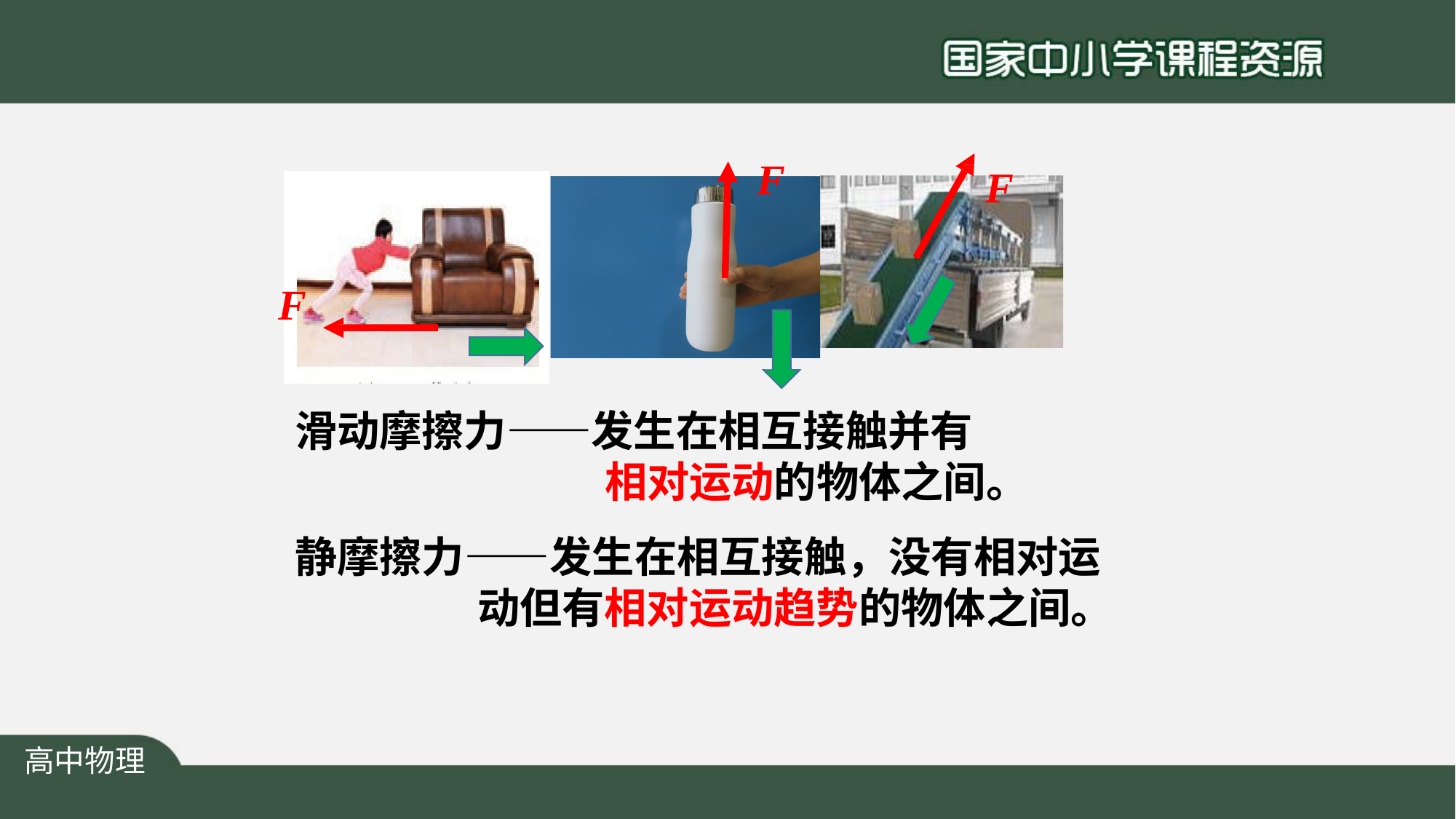

F

F

F

滑动摩擦力——发生在相互接触并有
相对运动的物体之间。
静摩擦力——发生在相互接触，没有相对运 动但有相对运动趋势的物体之间。

高中物理